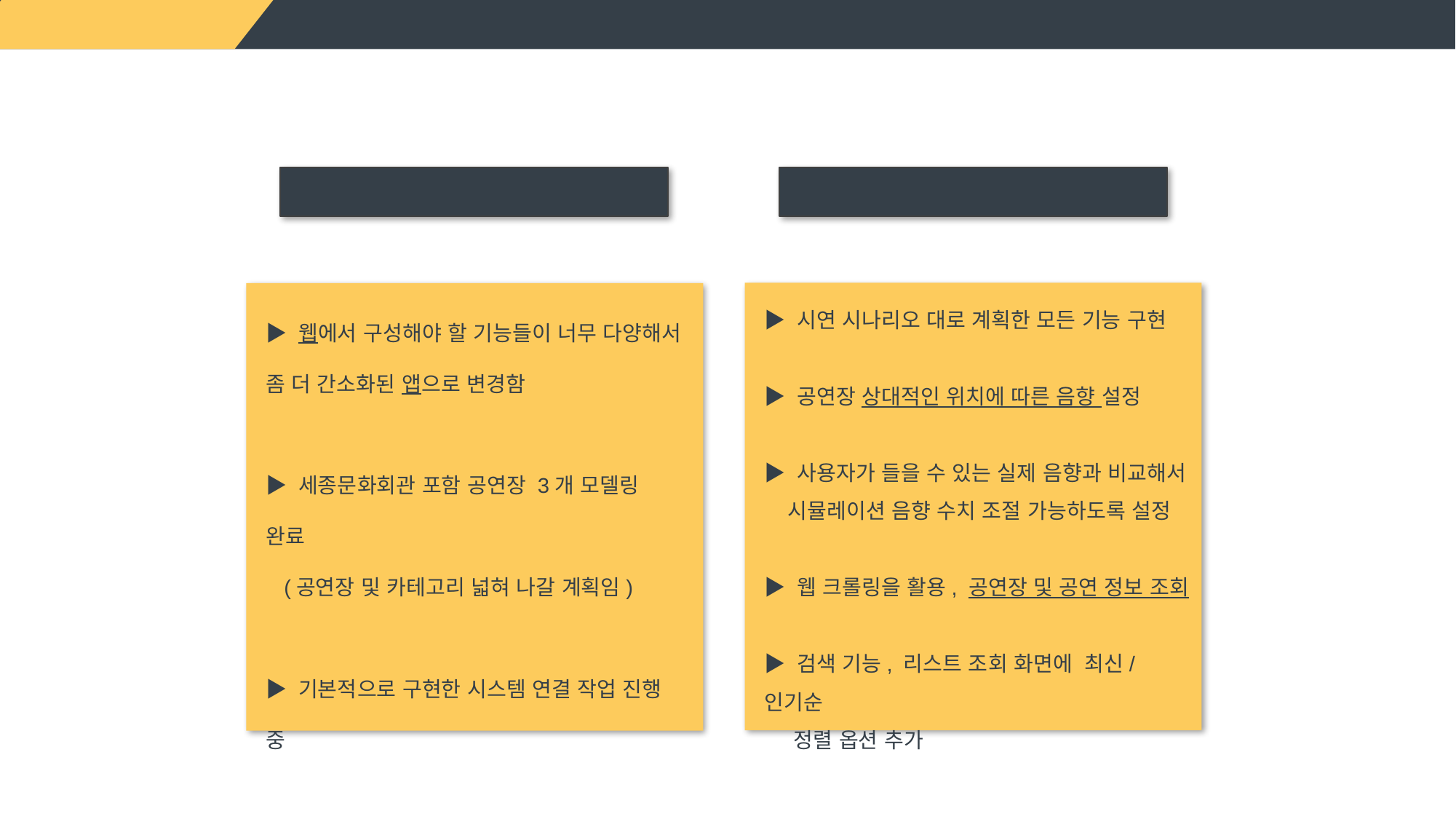

“꿀석” 졸업논문 발표

변경 및 진행 상황
향후 계획

▶ 웹에서 구성해야 할 기능들이 너무 다양해서 좀 더 간소화된 앱으로 변경함

▶ 세종문화회관 포함 공연장 3개 모델링 완료
   (공연장 및 카테고리 넓혀 나갈 계획임)

▶ 기본적으로 구현한 시스템 연결 작업 진행 중

▶ 시연 시나리오 대로 계획한 모든 기능 구현

▶ 공연장 상대적인 위치에 따른 음향 설정

▶ 사용자가 들을 수 있는 실제 음향과 비교해서
   시뮬레이션 음향 수치 조절 가능하도록 설정

▶ 웹 크롤링을 활용, 공연장 및 공연 정보 조회

▶ 검색 기능, 리스트 조회 화면에  최신/인기순
    정렬 옵션 추가